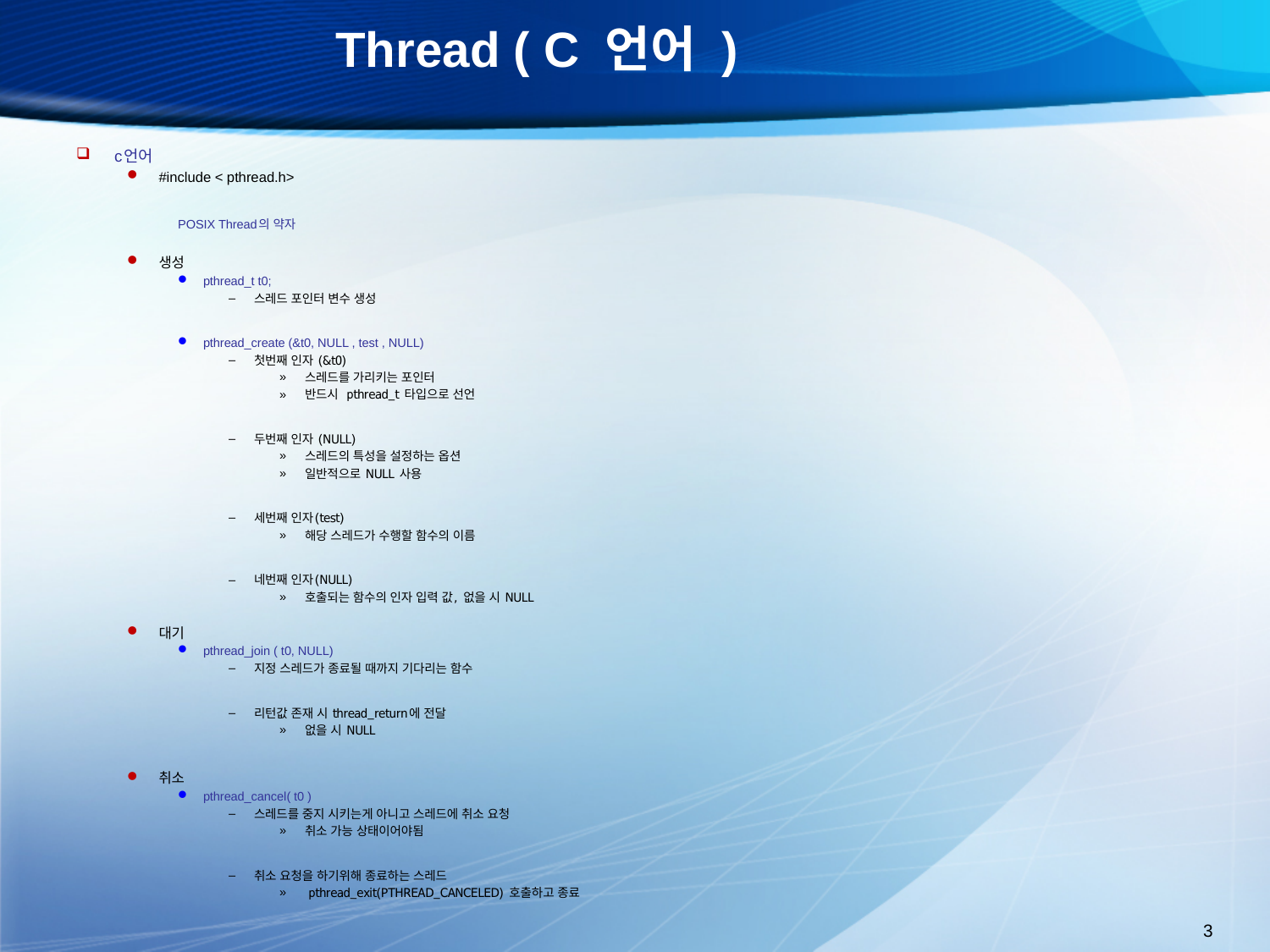

# Thread ( C 언어 )
c언어
#include < pthread.h>

POSIX Thread의 약자

생성
pthread_t t0;
스레드 포인터 변수 생성

pthread_create (&t0, NULL , test , NULL)
첫번째 인자 (&t0)
스레드를 가리키는 포인터
반드시  pthread_t 타입으로 선언

두번째 인자 (NULL)
스레드의 특성을 설정하는 옵션
일반적으로 NULL 사용

세번째 인자(test)
해당 스레드가 수행할 함수의 이름

네번째 인자(NULL)
호출되는 함수의 인자 입력 값, 없을 시 NULL

대기
pthread_join ( t0, NULL)
지정 스레드가 종료될 때까지 기다리는 함수

리턴값 존재 시 thread_return에 전달
없을 시 NULL

취소
pthread_cancel( t0 )
스레드를 중지 시키는게 아니고 스레드에 취소 요청
취소 가능 상태이어야됨

취소 요청을 하기위해 종료하는 스레드
 pthread_exit(PTHREAD_CANCELED) 호출하고 종료